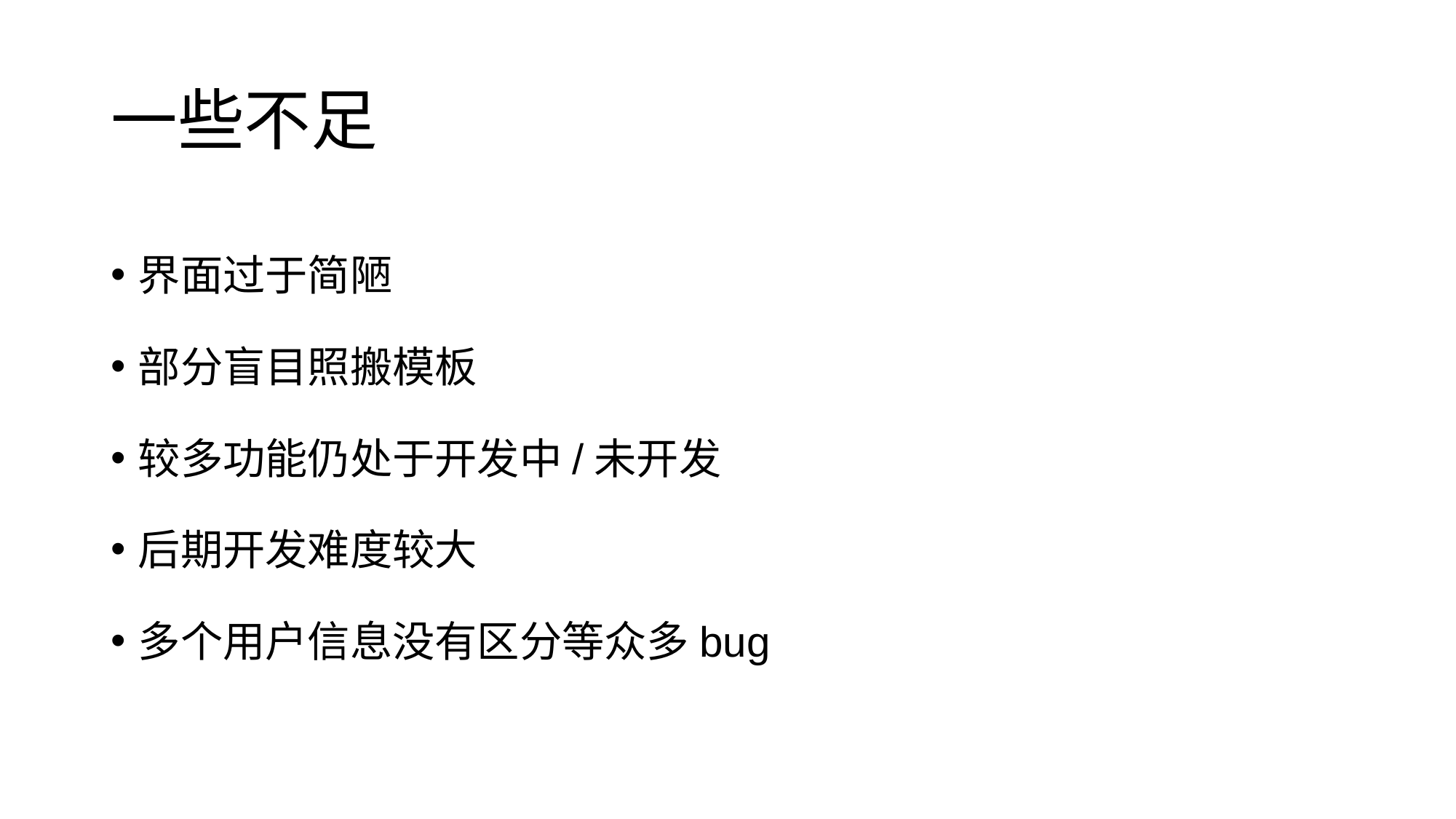

# 一些不足
界面过于简陋
部分盲目照搬模板
较多功能仍处于开发中/未开发
后期开发难度较大
多个用户信息没有区分等众多bug